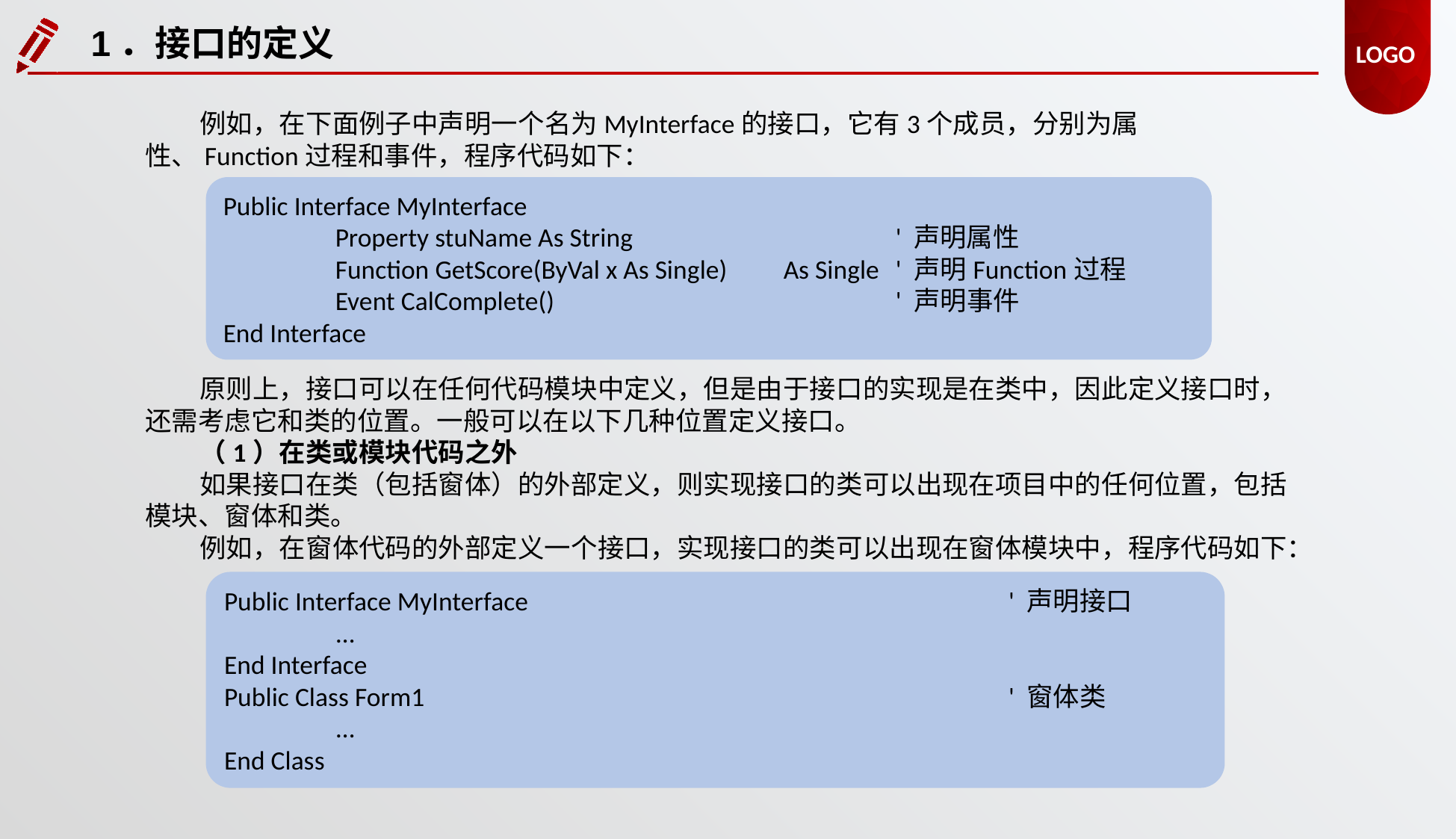

1．接口的定义
例如，在下面例子中声明一个名为MyInterface的接口，它有3个成员，分别为属性、Function过程和事件，程序代码如下：
Public Interface MyInterface
	Property stuName As String	 		' 声明属性
   	Function GetScore(ByVal x As Single) 	As Single	' 声明Function过程
   	Event CalComplete()				' 声明事件
End Interface
原则上，接口可以在任何代码模块中定义，但是由于接口的实现是在类中，因此定义接口时，还需考虑它和类的位置。一般可以在以下几种位置定义接口。
（1）在类或模块代码之外
如果接口在类（包括窗体）的外部定义，则实现接口的类可以出现在项目中的任何位置，包括模块、窗体和类。
例如，在窗体代码的外部定义一个接口，实现接口的类可以出现在窗体模块中，程序代码如下：
Public Interface MyInterface					' 声明接口
   	…
End Interface
Public Class Form1						' 窗体类
   	…
End Class